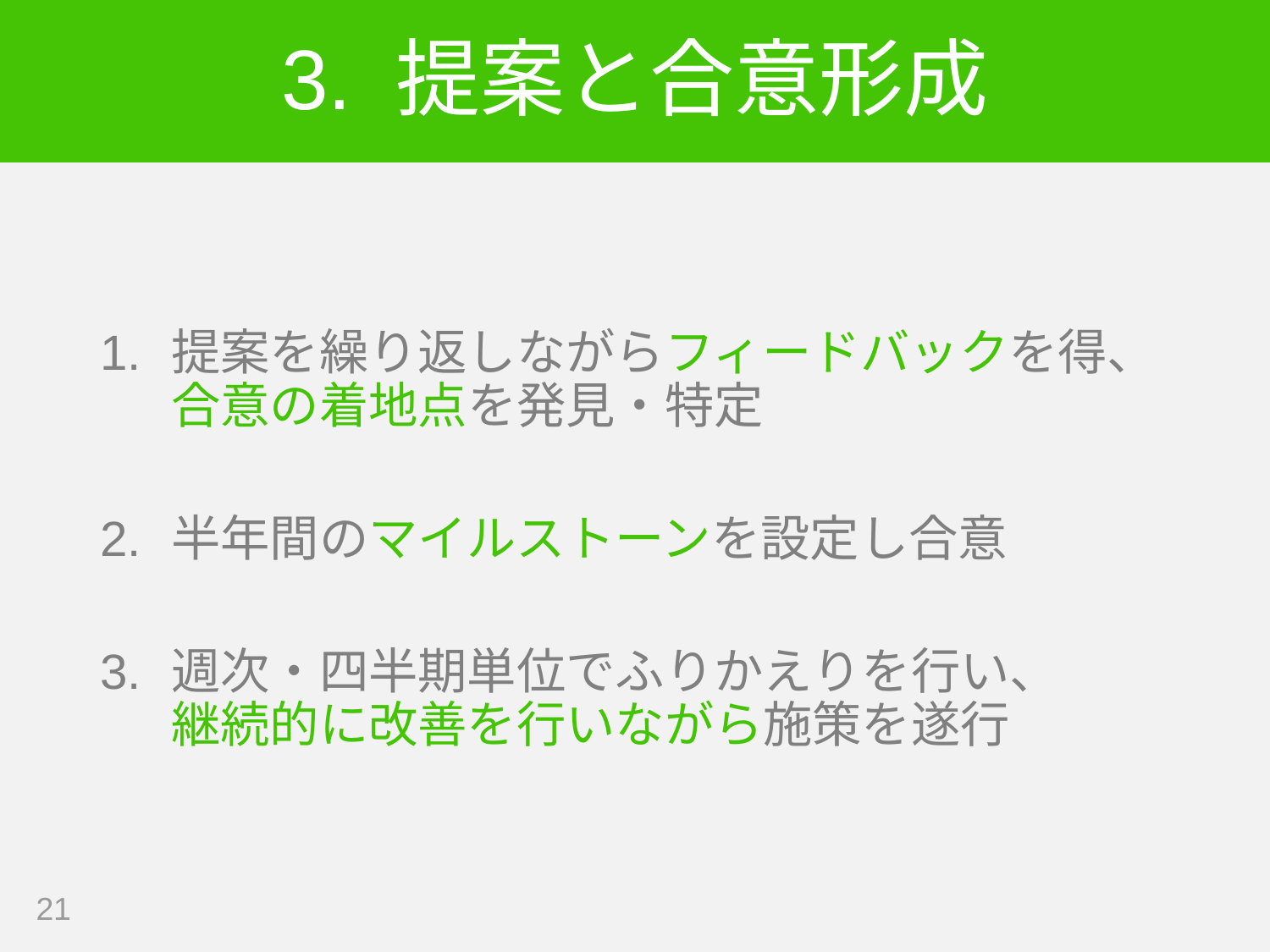

# 3. 提案と合意形成
提案を繰り返しながらフィードバックを得、
合意の着地点を発見・特定

半年間のマイルストーンを設定し合意

週次・四半期単位でふりかえりを行い、
継続的に改善を行いながら施策を遂行
21